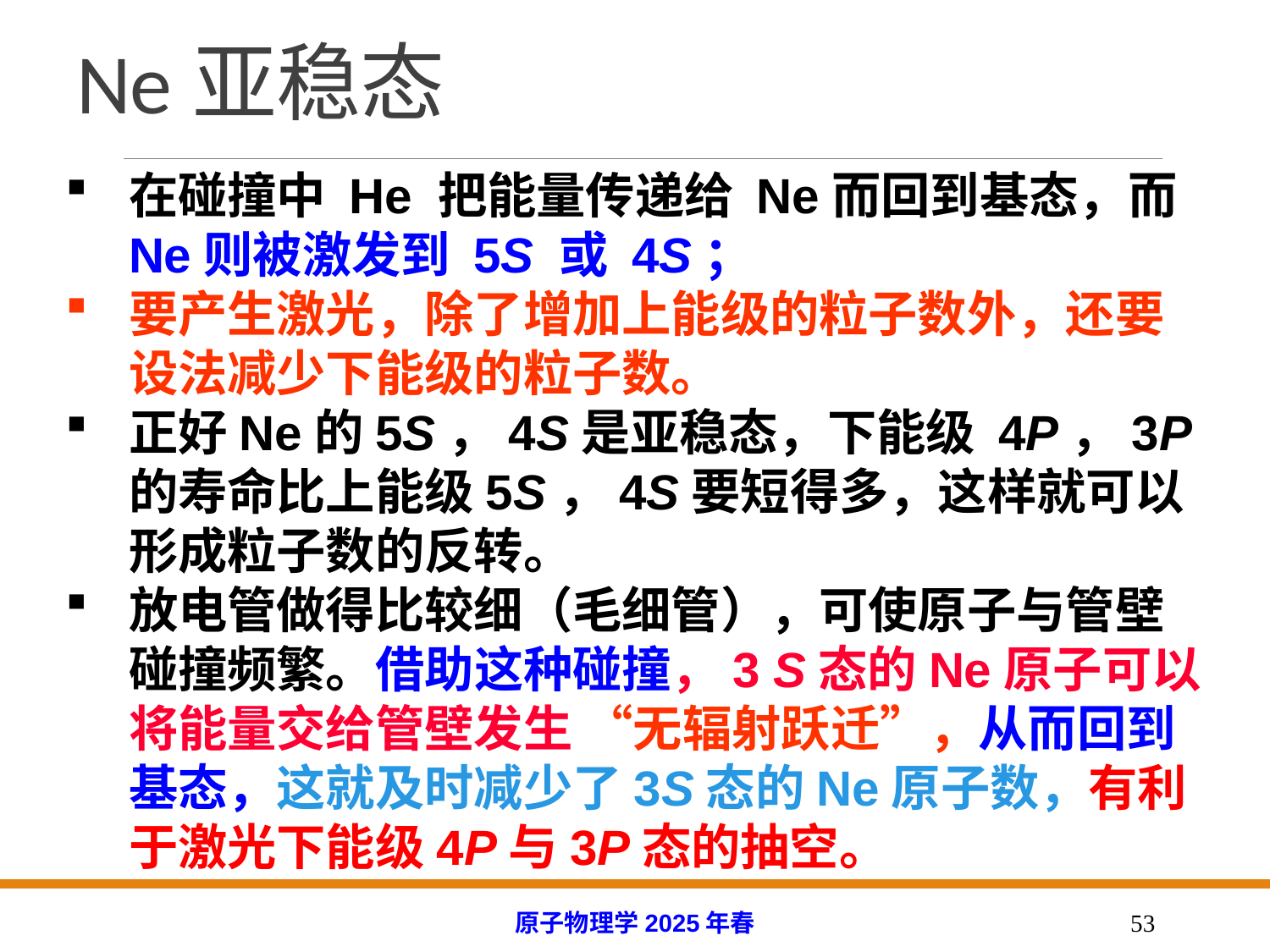

# Ne亚稳态
在碰撞中 He 把能量传递给 Ne而回到基态，而 Ne则被激发到 5S 或 4S；
要产生激光，除了增加上能级的粒子数外，还要设法减少下能级的粒子数。
正好Ne的5S，4S是亚稳态，下能级 4P，3P 的寿命比上能级5S，4S要短得多，这样就可以形成粒子数的反转。
放电管做得比较细（毛细管），可使原子与管壁碰撞频繁。借助这种碰撞，3 S态的Ne原子可以将能量交给管壁发生 “无辐射跃迁”，从而回到基态，这就及时减少了3S态的Ne原子数，有利于激光下能级4P与3P态的抽空。
原子物理学2025年春
53